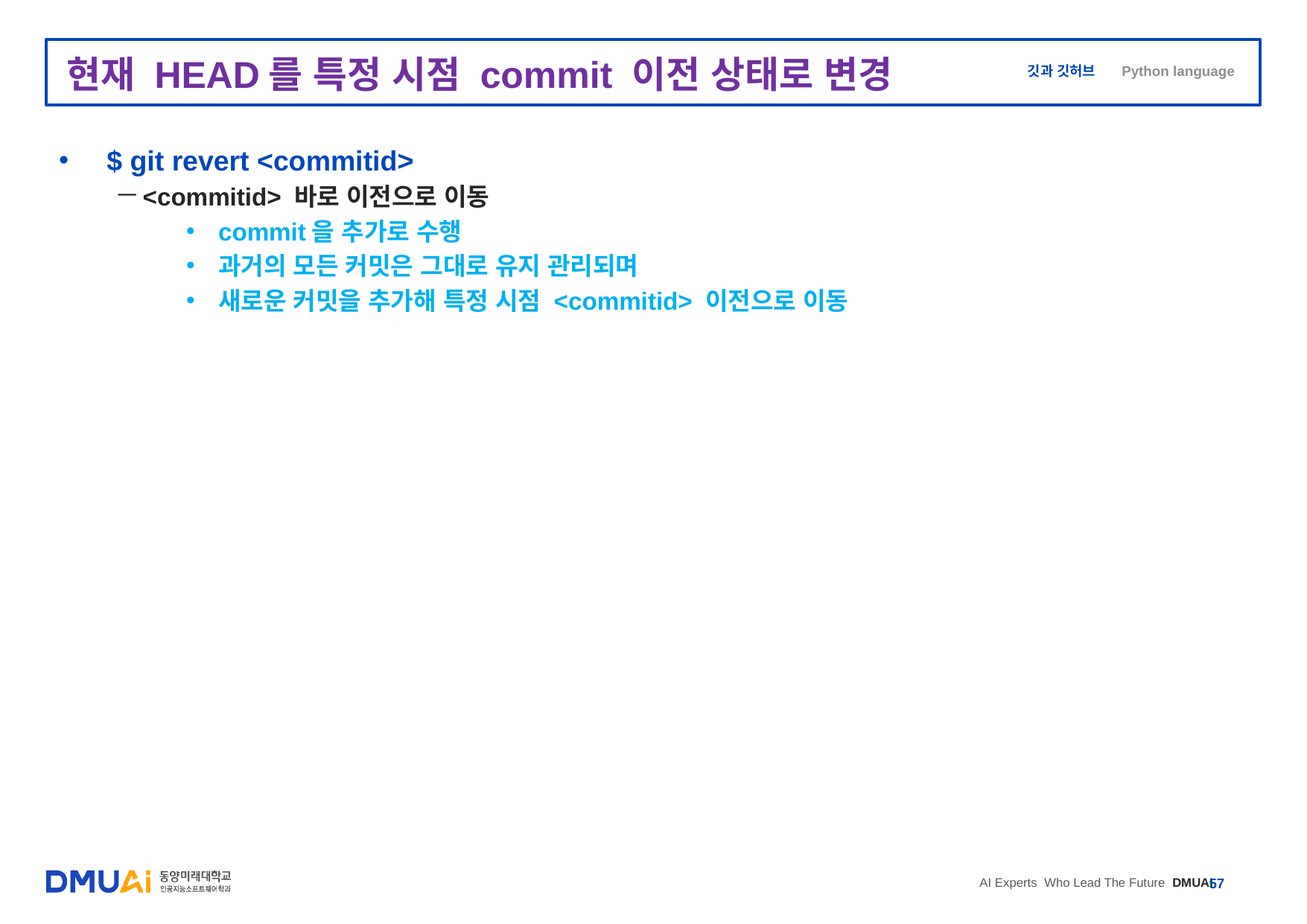

# 현재 HEAD를 특정 시점 commit 이전 상태로 변경
$ git revert <commitid>
<commitid> 바로 이전으로 이동
commit을 추가로 수행
과거의 모든 커밋은 그대로 유지 관리되며
새로운 커밋을 추가해 특정 시점 <commitid> 이전으로 이동